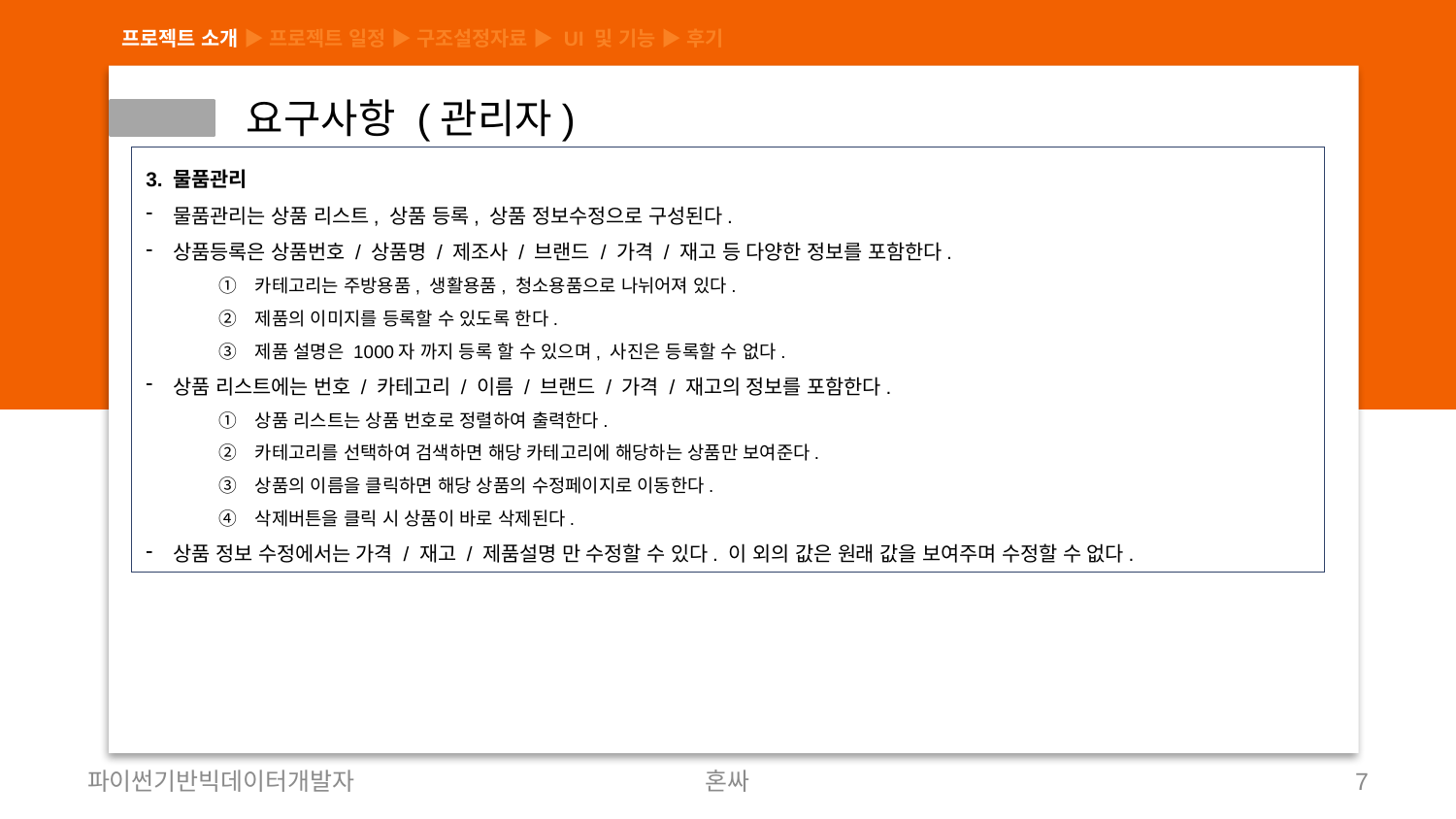

프로젝트 소개 ▶ 프로젝트 일정 ▶ 구조설정자료 ▶ UI 및 기능 ▶ 후기

 요구사항 (관리자)

3. 물품관리
물품관리는 상품 리스트, 상품 등록, 상품 정보수정으로 구성된다.
상품등록은 상품번호 / 상품명 / 제조사 / 브랜드 / 가격 / 재고 등 다양한 정보를 포함한다.
카테고리는 주방용품, 생활용품, 청소용품으로 나뉘어져 있다.
제품의 이미지를 등록할 수 있도록 한다.
제품 설명은 1000자 까지 등록 할 수 있으며, 사진은 등록할 수 없다.
상품 리스트에는 번호 / 카테고리 / 이름 / 브랜드 / 가격 / 재고의 정보를 포함한다.
상품 리스트는 상품 번호로 정렬하여 출력한다.
카테고리를 선택하여 검색하면 해당 카테고리에 해당하는 상품만 보여준다.
상품의 이름을 클릭하면 해당 상품의 수정페이지로 이동한다.
삭제버튼을 클릭 시 상품이 바로 삭제된다.
상품 정보 수정에서는 가격 / 재고 / 제품설명 만 수정할 수 있다. 이 외의 값은 원래 값을 보여주며 수정할 수 없다.
파이썬기반빅데이터개발자
혼싸
7